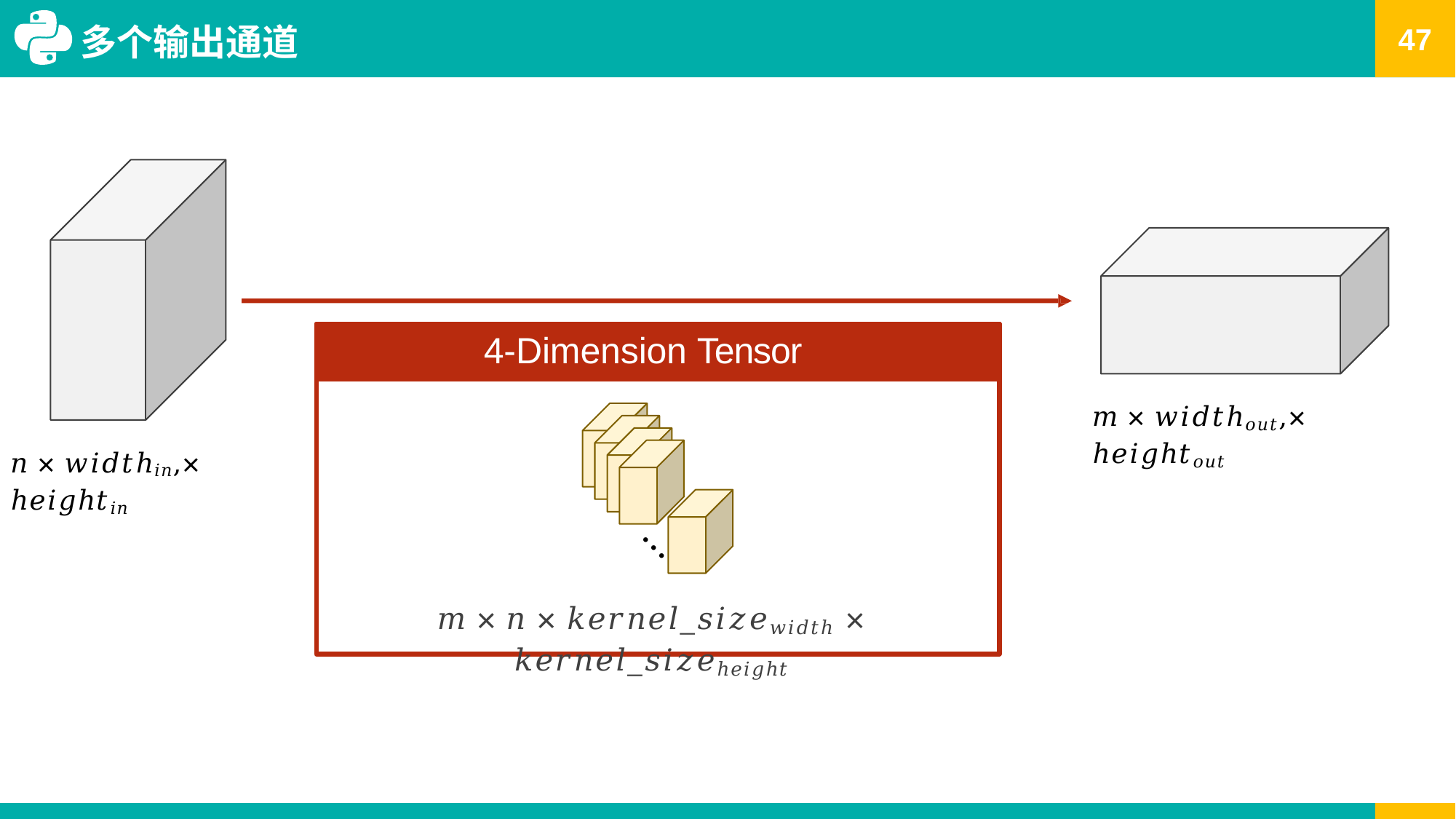

# 多个输出通道

4-Dimension Tensor
𝑚 × 𝑤𝑖𝑑𝑡ℎ𝑜𝑢𝑡,× ℎ𝑒𝑖𝑔ℎ𝑡𝑜𝑢𝑡
𝑛 × 𝑤𝑖𝑑𝑡ℎ𝑖𝑛,× ℎ𝑒𝑖𝑔ℎ𝑡𝑖𝑛
⋱
𝑚 × 𝑛 × 𝑘𝑒𝑟𝑛𝑒𝑙_𝑠𝑖𝑧𝑒𝑤𝑖𝑑𝑡ℎ × 𝑘𝑒𝑟𝑛𝑒𝑙_𝑠𝑖𝑧𝑒ℎ𝑒𝑖𝑔ℎ𝑡